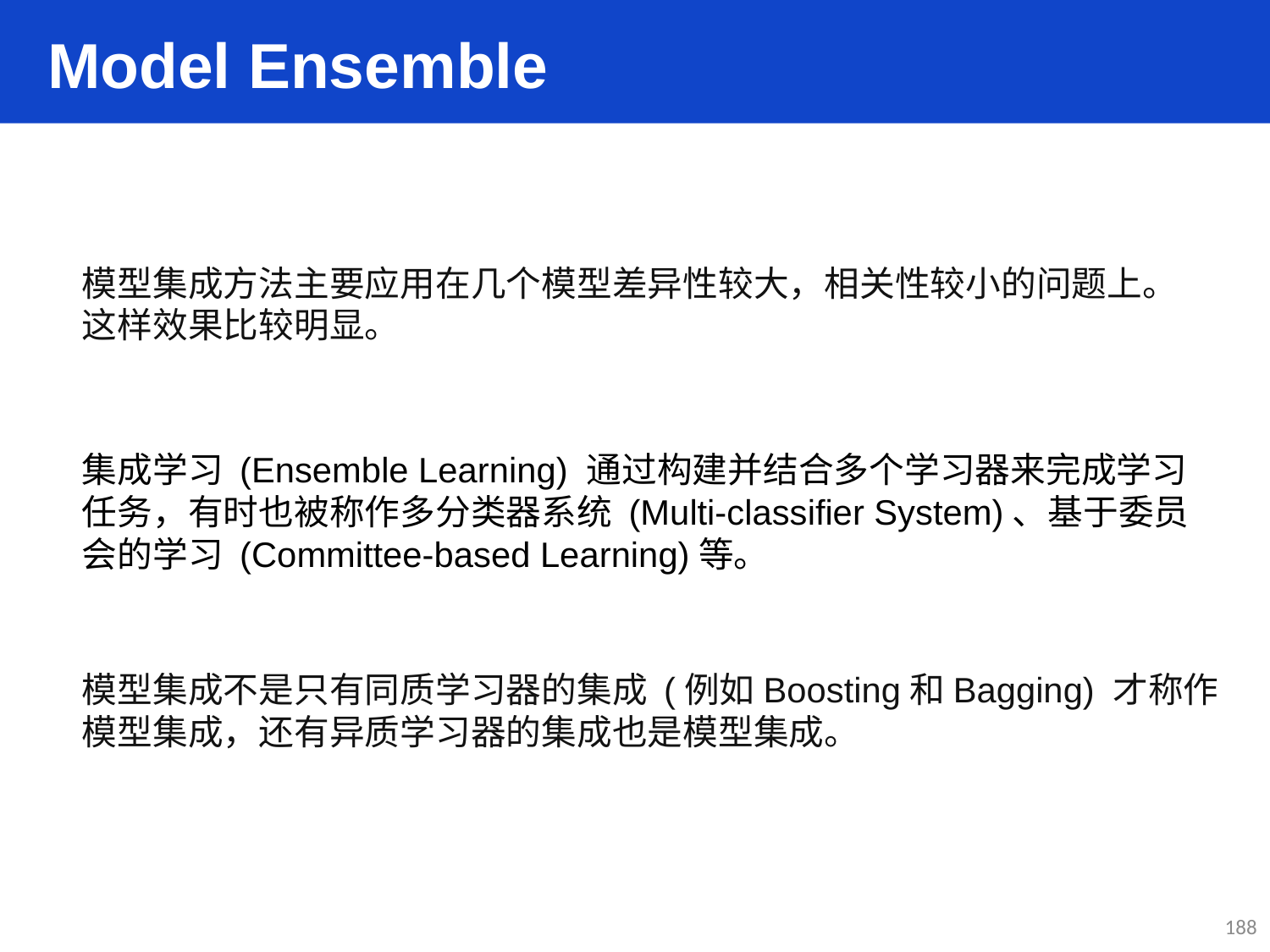

Model Ensemble
模型集成方法主要应用在几个模型差异性较大，相关性较小的问题上。
这样效果比较明显。
集成学习 (Ensemble Learning) 通过构建并结合多个学习器来完成学习任务，有时也被称作多分类器系统 (Multi-classifier System)、基于委员会的学习 (Committee-based Learning)等。
模型集成不是只有同质学习器的集成 (例如Boosting和Bagging) 才称作
模型集成，还有异质学习器的集成也是模型集成。
188